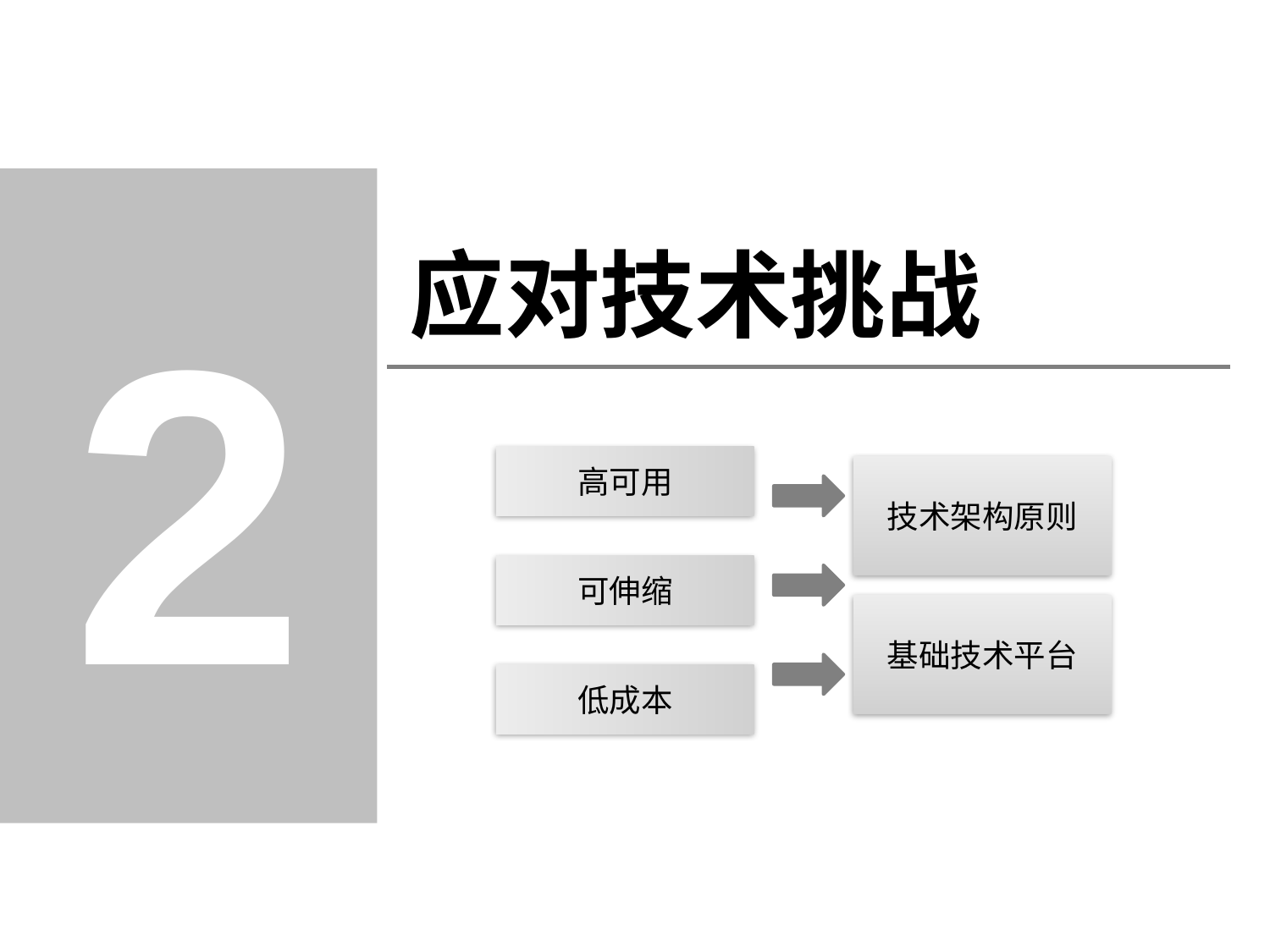

2
# 应对技术挑战
高可用
技术架构原则
可伸缩

低成本
基础技术平台